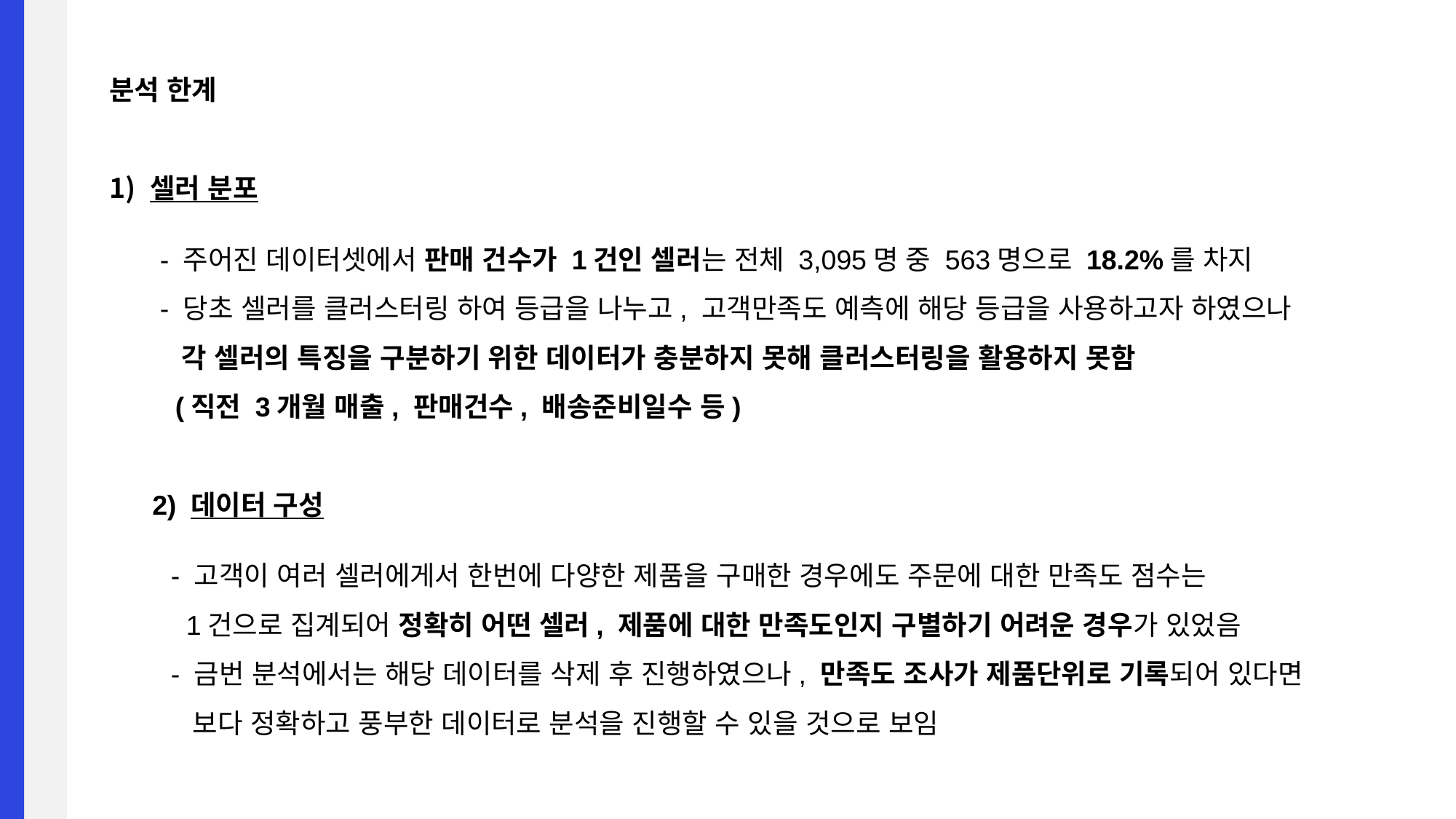

분석 한계

셀러 분포

 - 주어진 데이터셋에서 판매 건수가 1건인 셀러는 전체 3,095명 중 563명으로 18.2%를 차지
 - 당초 셀러를 클러스터링 하여 등급을 나누고, 고객만족도 예측에 해당 등급을 사용하고자 하였으나
   각 셀러의 특징을 구분하기 위한 데이터가 충분하지 못해 클러스터링을 활용하지 못함
   (직전 3개월 매출, 판매건수, 배송준비일수 등)

2) 데이터 구성

 - 고객이 여러 셀러에게서 한번에 다양한 제품을 구매한 경우에도 주문에 대한 만족도 점수는
   1건으로 집계되어 정확히 어떤 셀러, 제품에 대한 만족도인지 구별하기 어려운 경우가 있었음
 - 금번 분석에서는 해당 데이터를 삭제 후 진행하였으나, 만족도 조사가 제품단위로 기록되어 있다면
   보다 정확하고 풍부한 데이터로 분석을 진행할 수 있을 것으로 보임